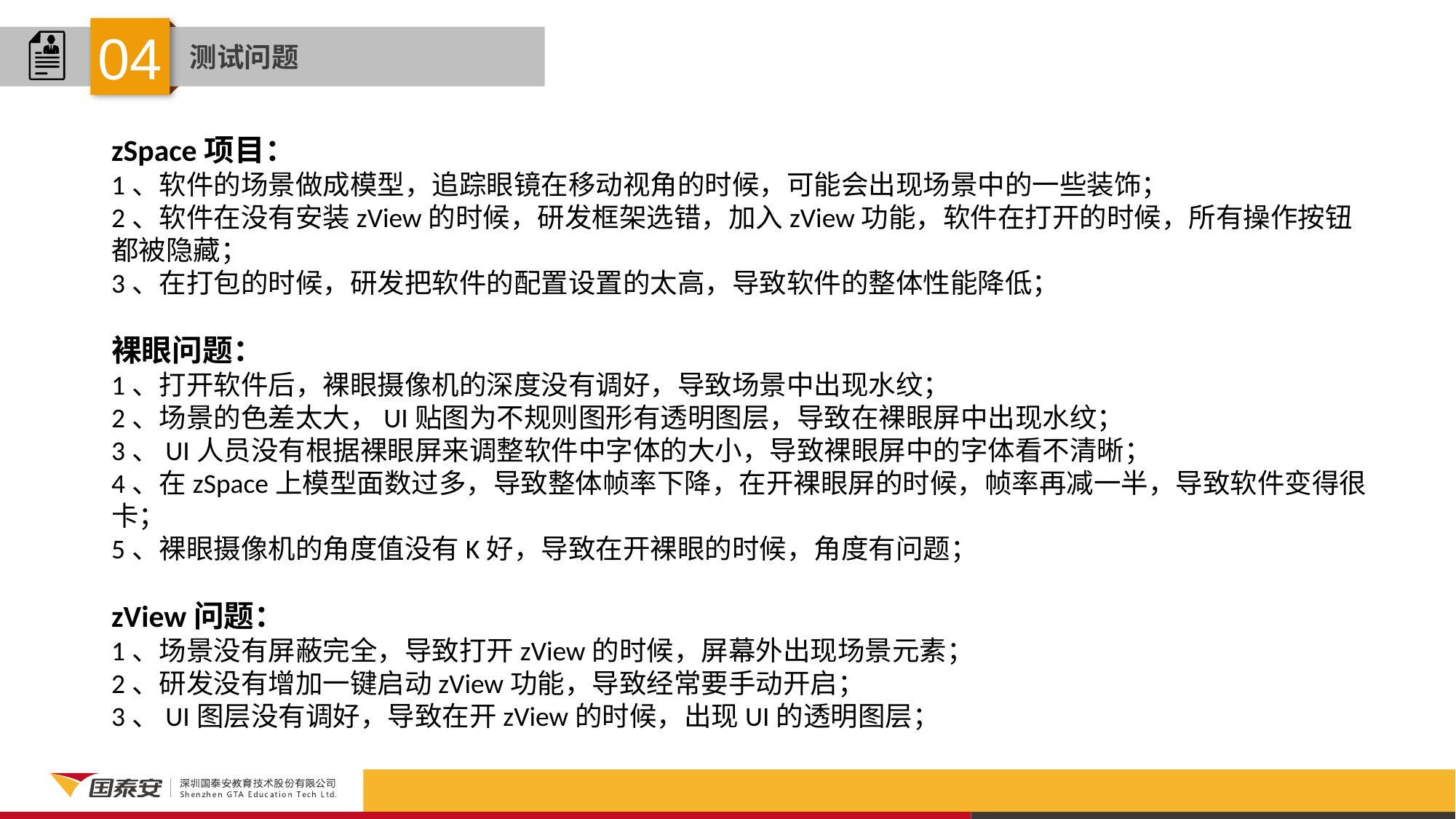

04

测试问题
zSpace项目：
1、软件的场景做成模型，追踪眼镜在移动视角的时候，可能会出现场景中的一些装饰；
2、软件在没有安装zView的时候，研发框架选错，加入zView功能，软件在打开的时候，所有操作按钮都被隐藏；
3、在打包的时候，研发把软件的配置设置的太高，导致软件的整体性能降低；

裸眼问题：
1、打开软件后，裸眼摄像机的深度没有调好，导致场景中出现水纹；
2、场景的色差太大，UI贴图为不规则图形有透明图层，导致在裸眼屏中出现水纹；
3、UI人员没有根据裸眼屏来调整软件中字体的大小，导致裸眼屏中的字体看不清晰；
4、在zSpace上模型面数过多，导致整体帧率下降，在开裸眼屏的时候，帧率再减一半，导致软件变得很卡；
5、裸眼摄像机的角度值没有K好，导致在开裸眼的时候，角度有问题；

zView问题：
1、场景没有屏蔽完全，导致打开zView的时候，屏幕外出现场景元素；
2、研发没有增加一键启动zView功能，导致经常要手动开启；
3、UI图层没有调好，导致在开zView的时候，出现UI的透明图层；